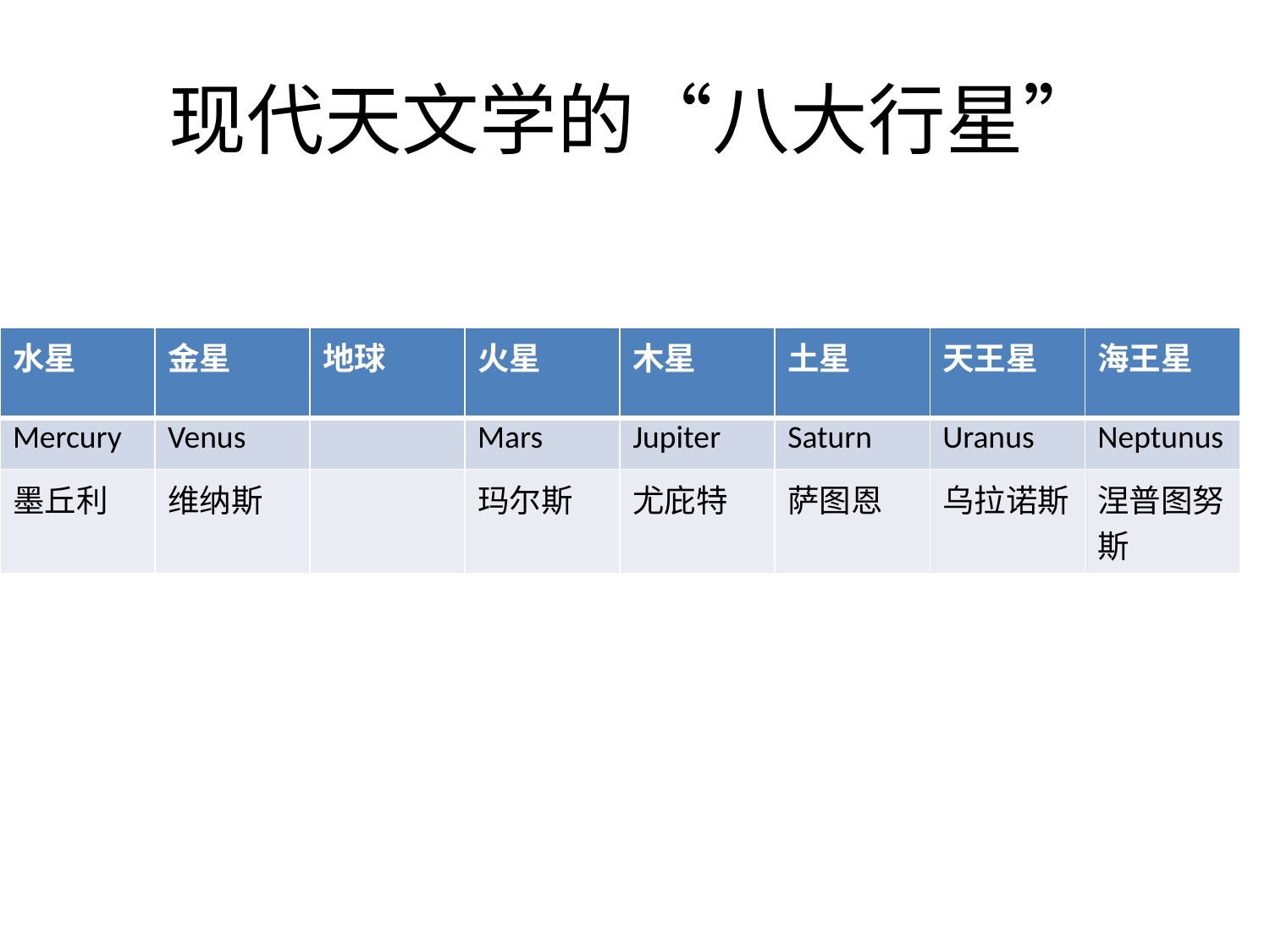

# 现代天文学的“八大行星”
| 水星 | 金星 | 地球 | 火星 | 木星 | 土星 | 天王星 | 海王星 |
| --- | --- | --- | --- | --- | --- | --- | --- |
| Mercury | Venus |  | Mars | Jupiter | Saturn | Uranus | Neptunus |
| 墨丘利 | 维纳斯 |  | 玛尔斯 | 尤庇特 | 萨图恩 | 乌拉诺斯 | 涅普图努斯 |